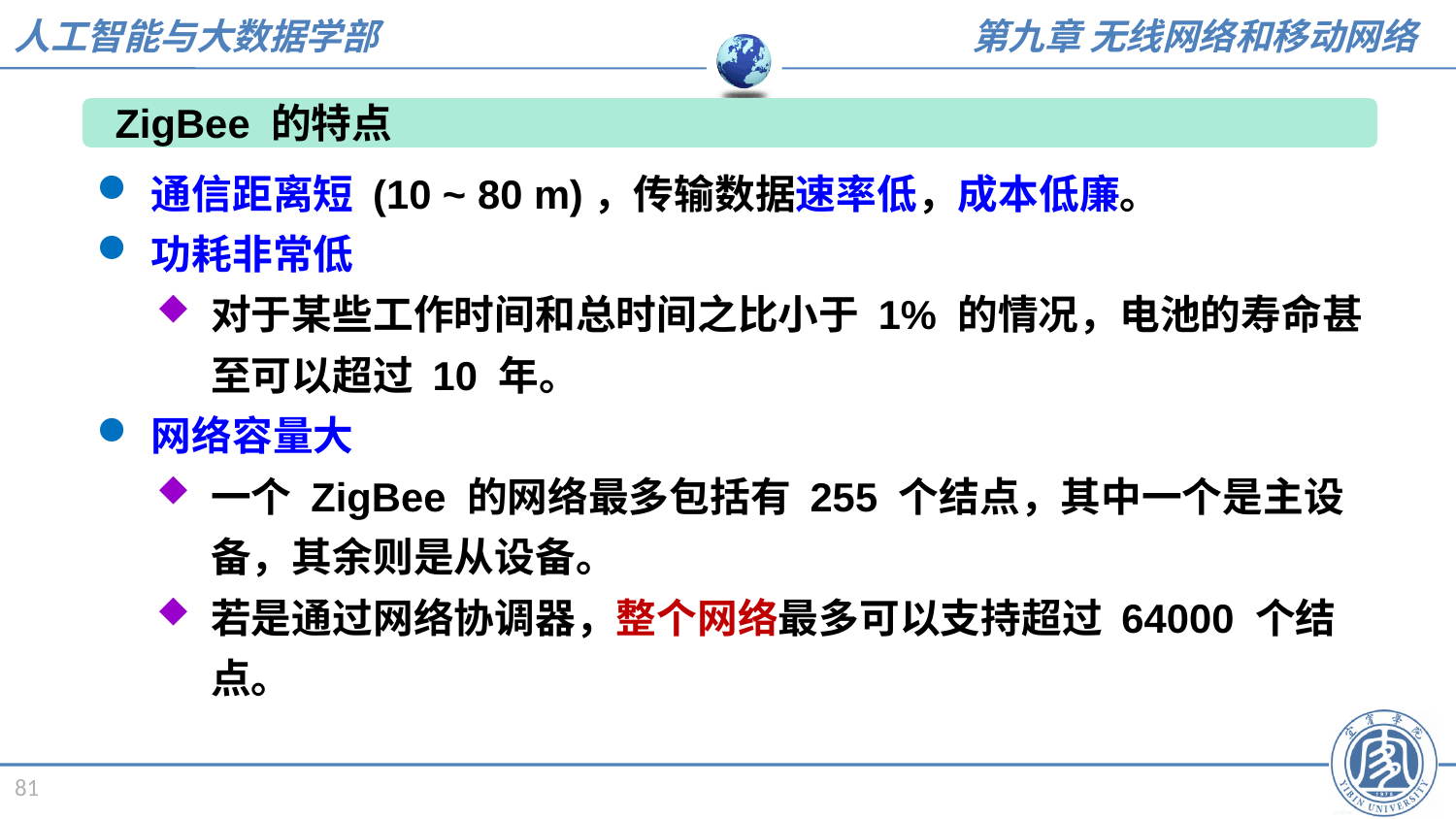

ZigBee 的特点

通信距离短 (10 ~ 80 m)，传输数据速率低，成本低廉。
功耗非常低
对于某些工作时间和总时间之比小于 1% 的情况，电池的寿命甚至可以超过 10 年。
网络容量大
一个 ZigBee 的网络最多包括有 255 个结点，其中一个是主设备，其余则是从设备。
若是通过网络协调器，整个网络最多可以支持超过 64000 个结点。
81